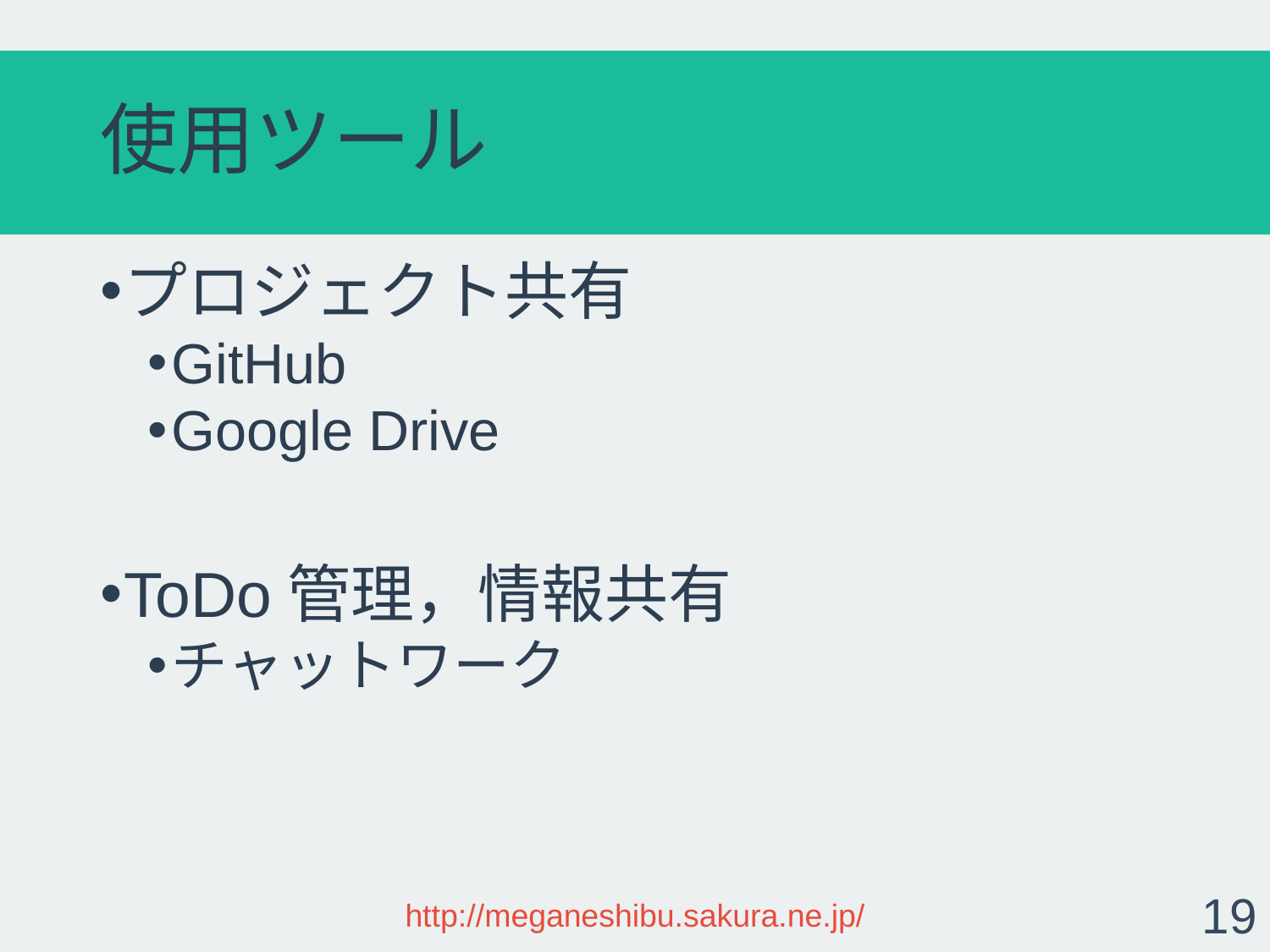

# 使用ツール
プロジェクト共有
GitHub
Google Drive

ToDo管理，情報共有
チャットワーク
http://meganeshibu.sakura.ne.jp/
19